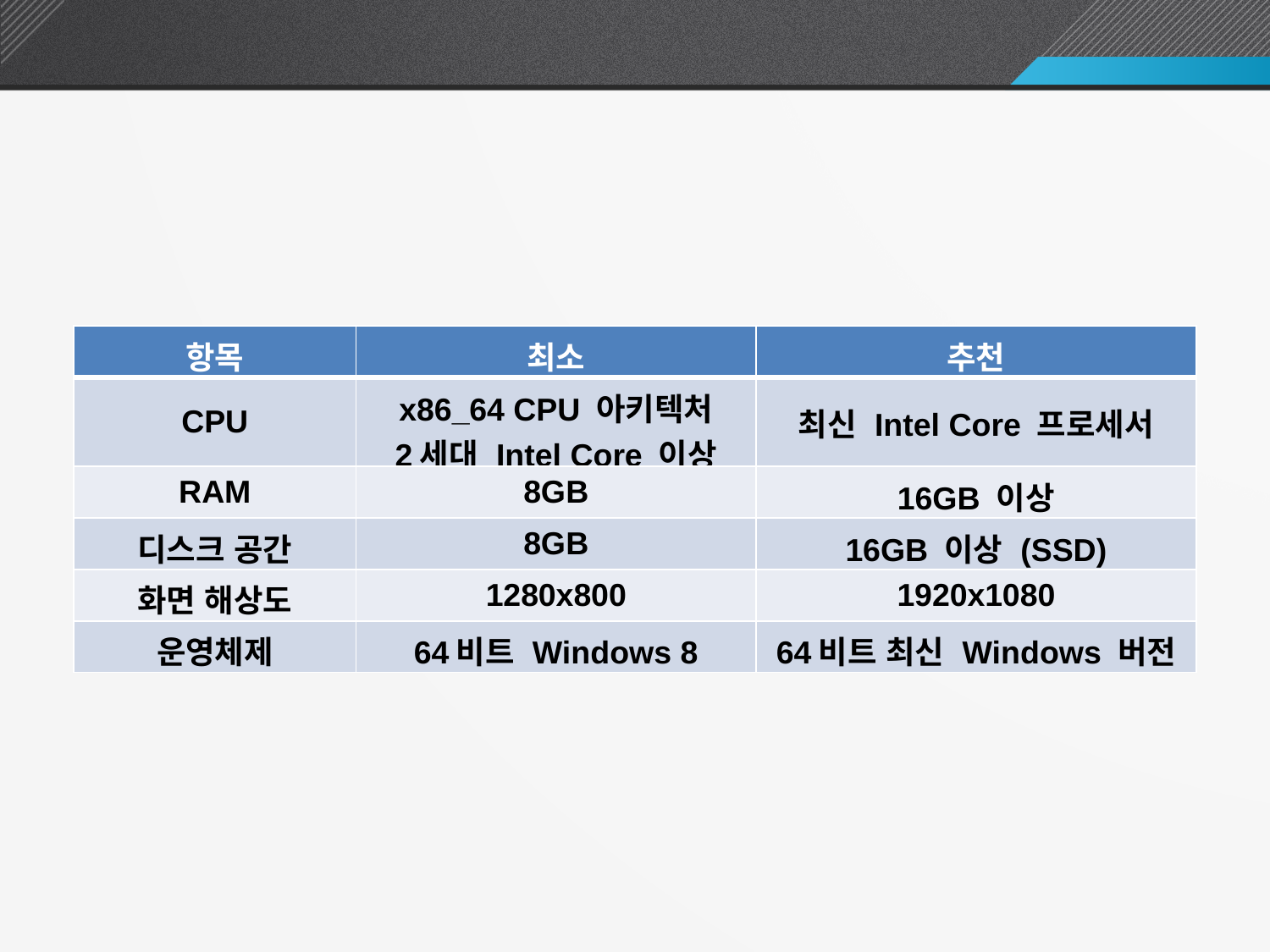

시스템 요구사항
| 항목 | 최소 | 추천 |
| --- | --- | --- |
| CPU | x86\_64 CPU 아키텍처 2세대 Intel Core 이상 | 최신 Intel Core 프로세서 |
| RAM | 8GB | 16GB 이상 |
| 디스크 공간 | 8GB | 16GB 이상 (SSD) |
| 화면 해상도 | 1280x800 | 1920x1080 |
| 운영체제 | 64비트 Windows 8 | 64비트 최신 Windows 버전 |